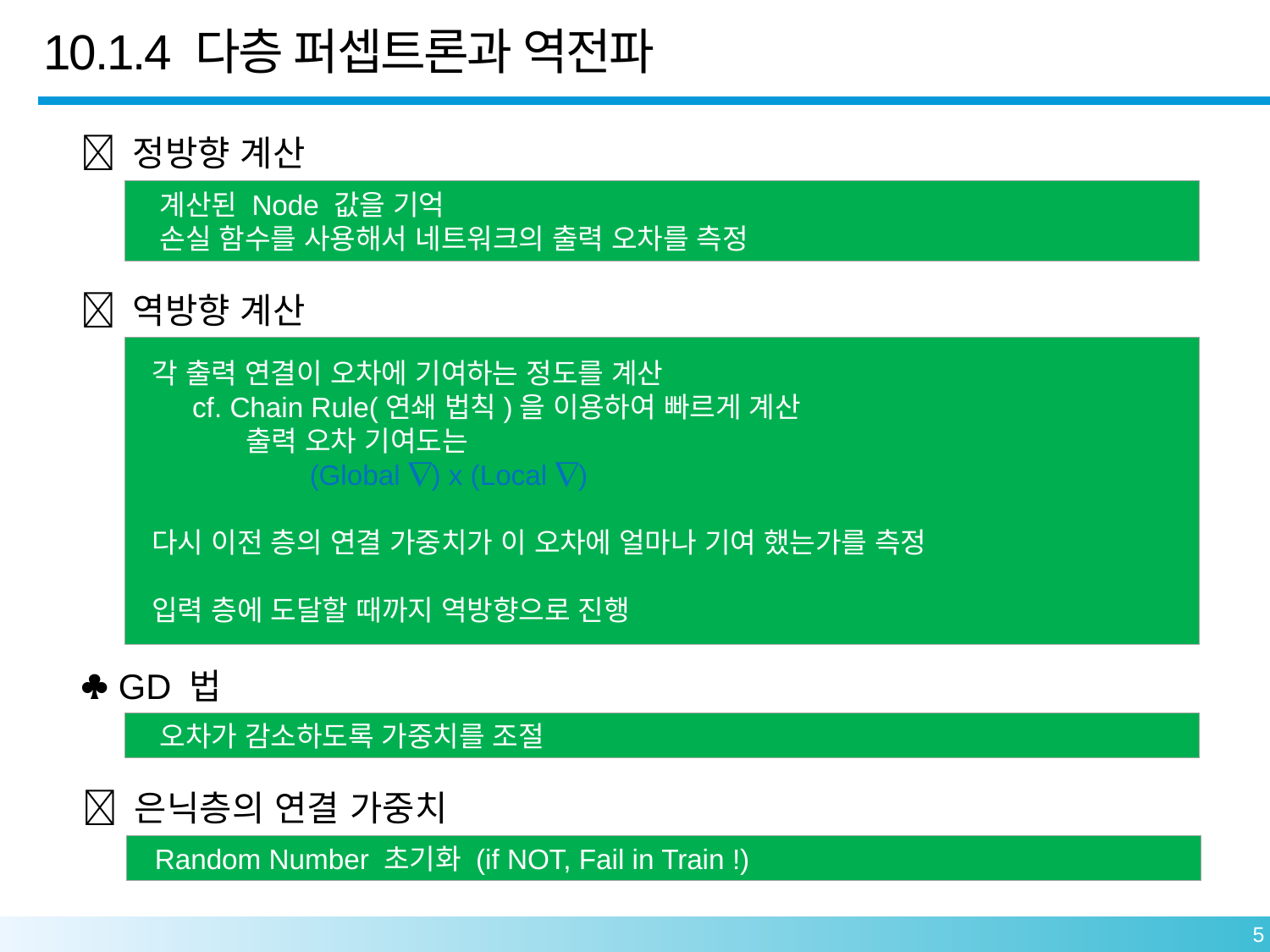

10.1.4 다층 퍼셉트론과 역전파
♣ 정방향 계산
  계산된 Node 값을 기억
  손실 함수를 사용해서 네트워크의 출력 오차를 측정
♣ 역방향 계산
 각 출력 연결이 오차에 기여하는 정도를 계산
       cf. Chain Rule(연쇄 법칙)을 이용하여 빠르게 계산
             출력 오차 기여도는
                      (Global ∇) x (Local ∇)

 다시 이전 층의 연결 가중치가 이 오차에 얼마나 기여 했는가를 측정

 입력 층에 도달할 때까지 역방향으로 진행
♣ GD 법
  오차가 감소하도록 가중치를 조절
♣ 은닉층의 연결 가중치
  Random Number 초기화 (if NOT, Fail in Train !)
5